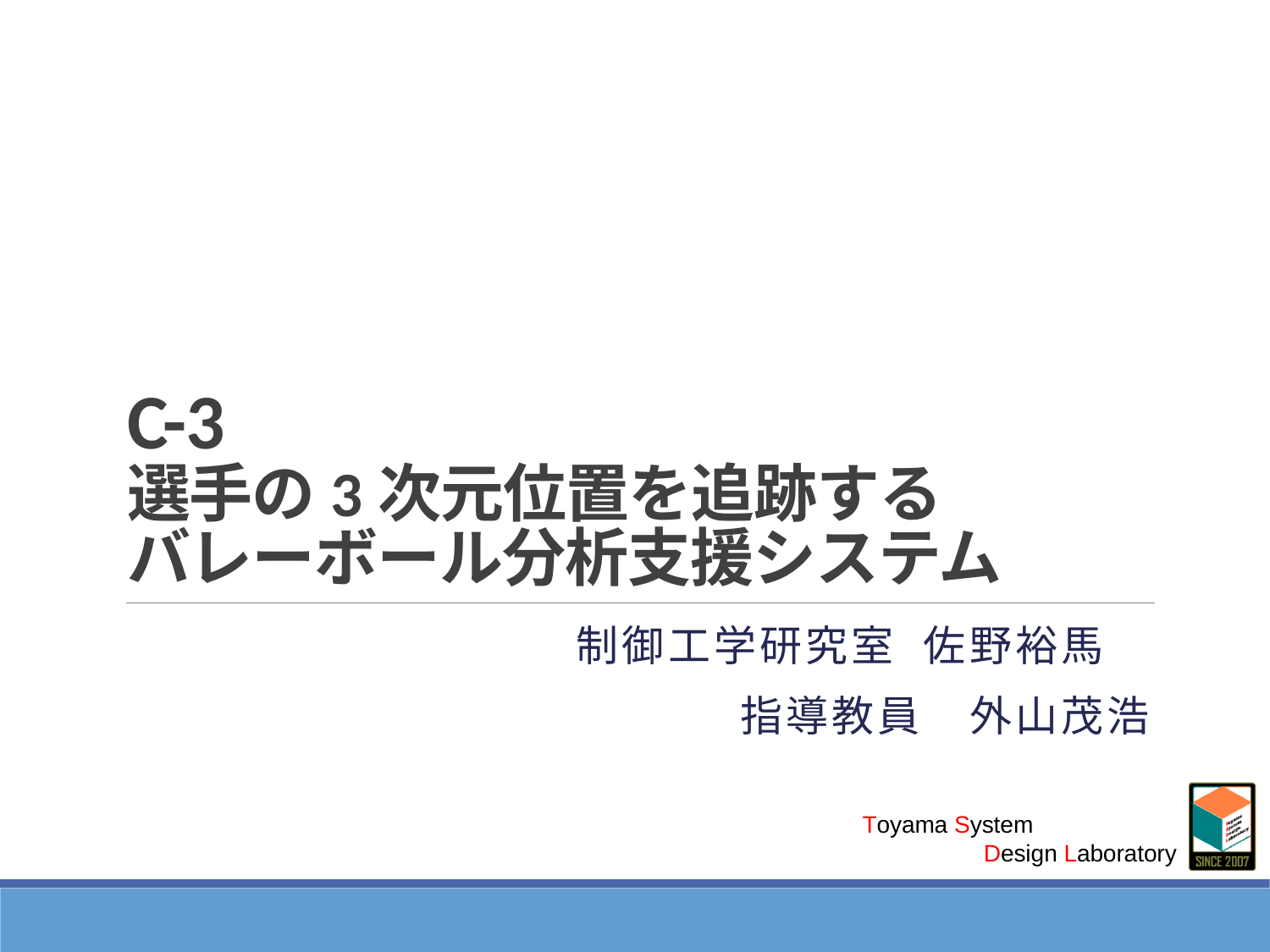

# C-3 選手の3次元位置を追跡する バレーボール分析支援システム
制御工学研究室  佐野裕馬
指導教員　外山茂浩